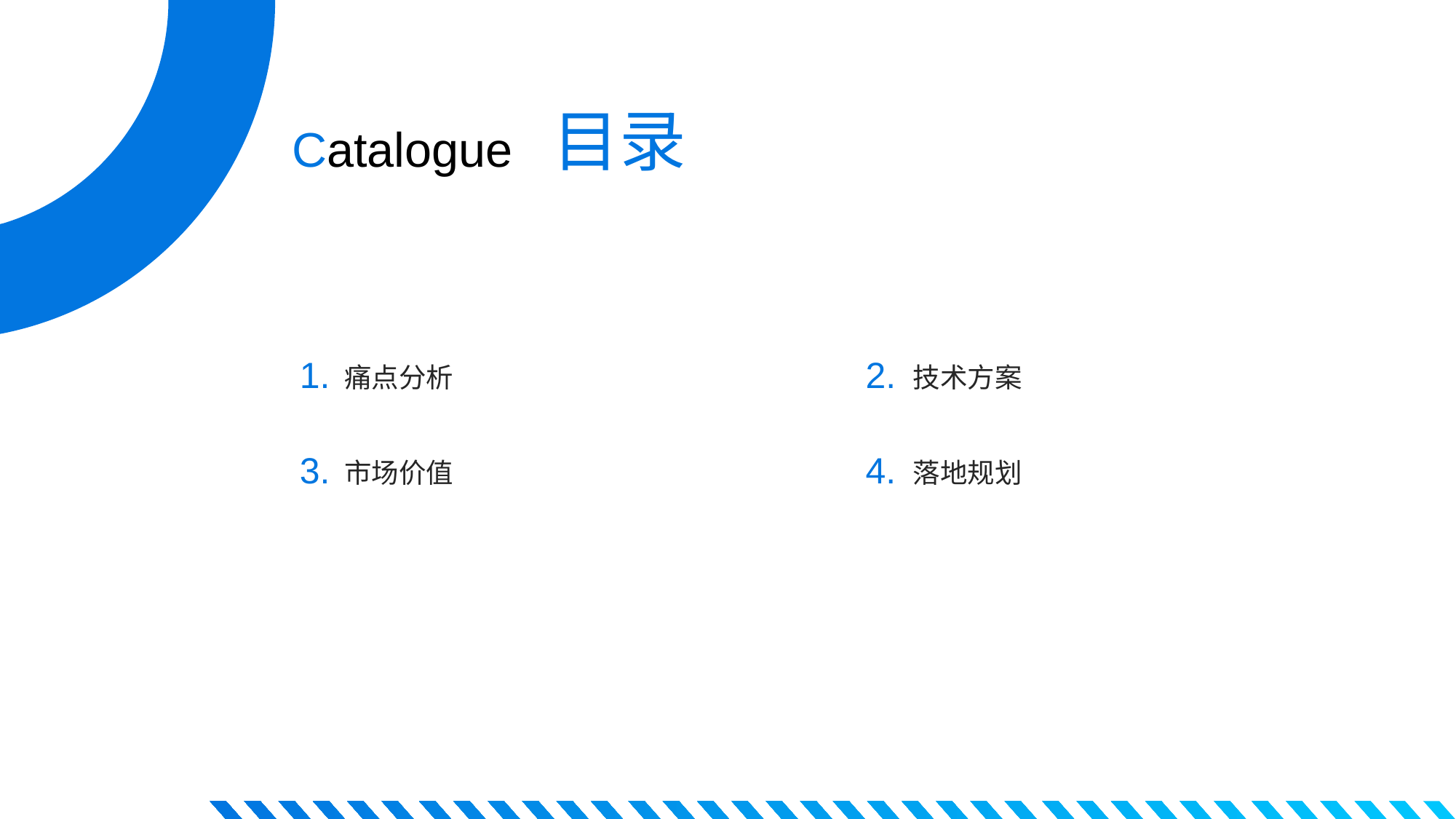

目录
Catalogue

1.
2.
痛点分析
技术方案
3.
4.
市场价值
落地规划